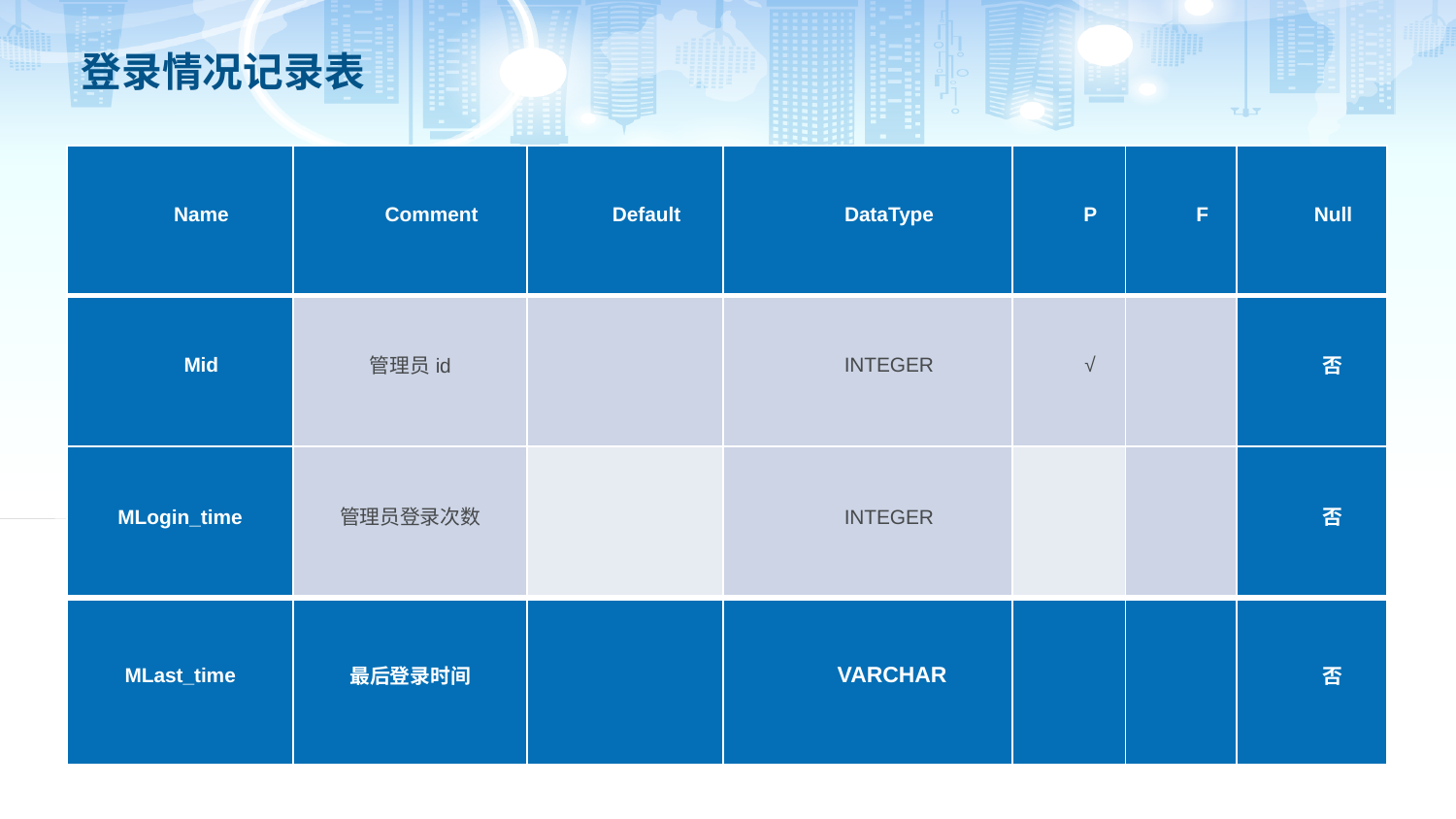

# 登录情况记录表
| Name | Comment | Default | DataType | P | F | Null |
| --- | --- | --- | --- | --- | --- | --- |
| Mid | 管理员id |  | INTEGER | √ |  | 否 |
| MLogin\_time | 管理员登录次数 |  | INTEGER |  |  | 否 |
| MLast\_time | 最后登录时间 |  | VARCHAR |  |  | 否 |